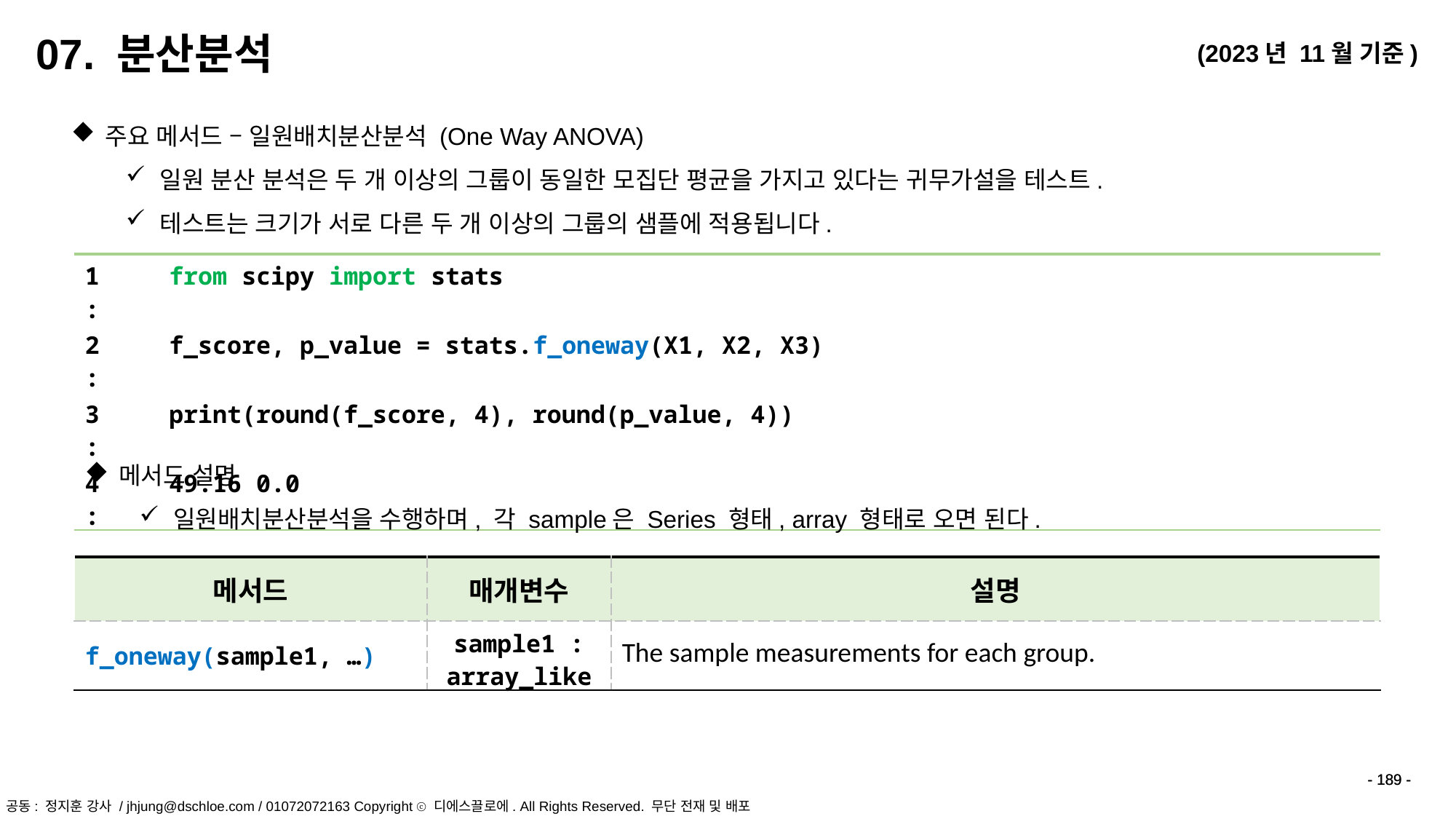

07. 분산분석
주요 메서드 – 일원배치분산분석 (One Way ANOVA)
일원 분산 분석은 두 개 이상의 그룹이 동일한 모집단 평균을 가지고 있다는 귀무가설을 테스트.
테스트는 크기가 서로 다른 두 개 이상의 그룹의 샘플에 적용됩니다.
| 1 : | from scipy import stats |
| --- | --- |
| 2 : | f\_score, p\_value = stats.f\_oneway(X1, X2, X3) |
| 3 : | print(round(f\_score, 4), round(p\_value, 4)) |
| 4 : | 49.16 0.0 |
메서드 설명
일원배치분산분석을 수행하며, 각 sample은 Series 형태, array 형태로 오면 된다.
| 메서드 | 매개변수 | 설명 |
| --- | --- | --- |
| f\_oneway(sample1, …) | sample1 : array\_like | The sample measurements for each group. |
- 189 -